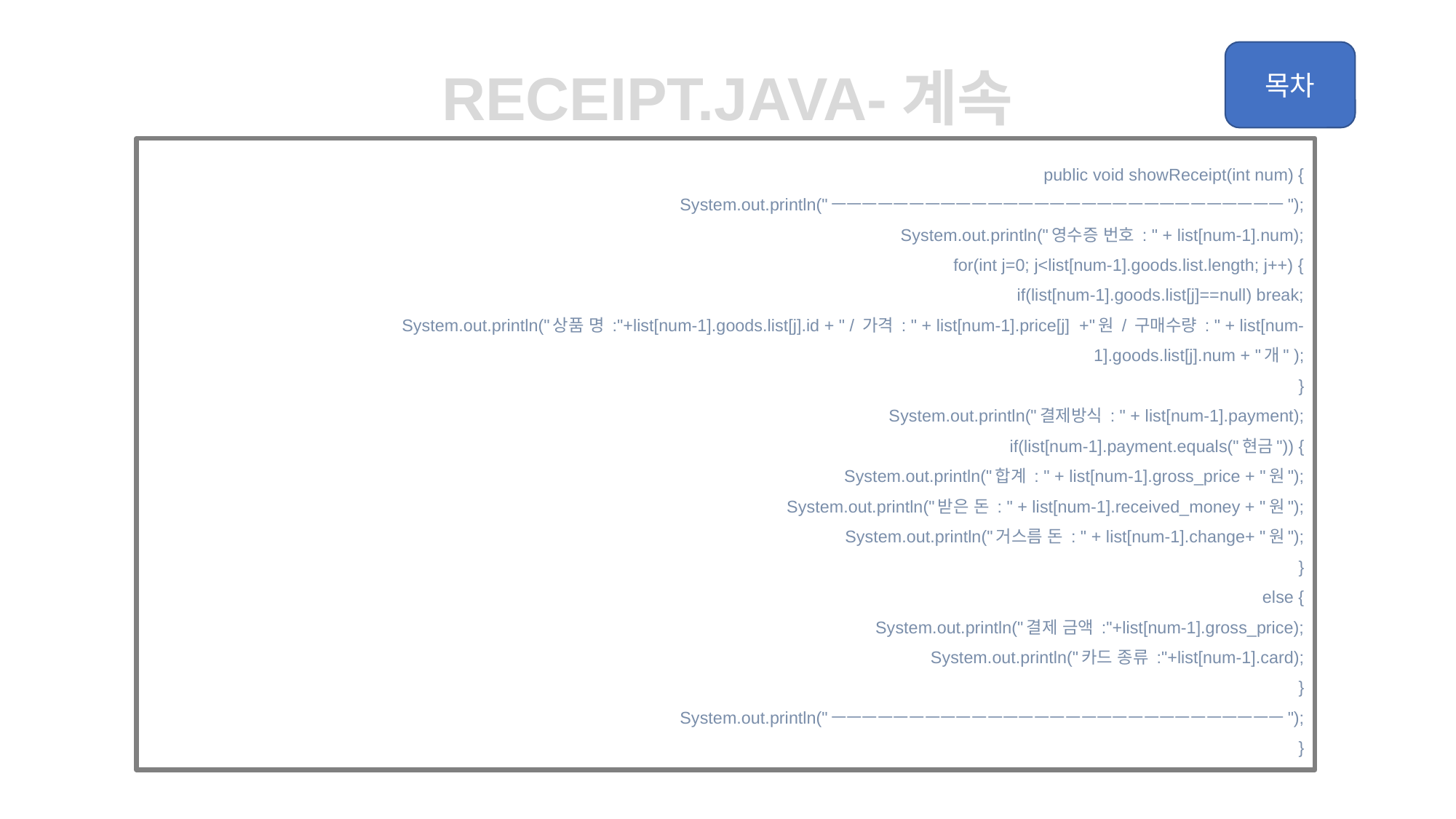

receipt.java-계속

	public void showReceipt(int num) {
		System.out.println("ㅡㅡㅡㅡㅡㅡㅡㅡㅡㅡㅡㅡㅡㅡㅡㅡㅡㅡㅡㅡㅡㅡㅡㅡㅡㅡㅡㅡㅡ");
		System.out.println("영수증 번호 : " + list[num-1].num);
		for(int j=0; j<list[num-1].goods.list.length; j++) {
			if(list[num-1].goods.list[j]==null) break;
			System.out.println("상품 명 :"+list[num-1].goods.list[j].id + " / 가격 : " + list[num-1].price[j]  +"원 / 구매수량 : " + list[num-
					1].goods.list[j].num + "개" );
		}
		System.out.println("결제방식 : " + list[num-1].payment);
		if(list[num-1].payment.equals("현금")) {
			System.out.println("합계 : " + list[num-1].gross_price + "원");
			System.out.println("받은 돈 : " + list[num-1].received_money + "원");
			System.out.println("거스름 돈 : " + list[num-1].change+ "원");
		}
		else {
			System.out.println("결제 금액 :"+list[num-1].gross_price);
			System.out.println("카드 종류 :"+list[num-1].card);
		}
		System.out.println("ㅡㅡㅡㅡㅡㅡㅡㅡㅡㅡㅡㅡㅡㅡㅡㅡㅡㅡㅡㅡㅡㅡㅡㅡㅡㅡㅡㅡㅡ");
	}